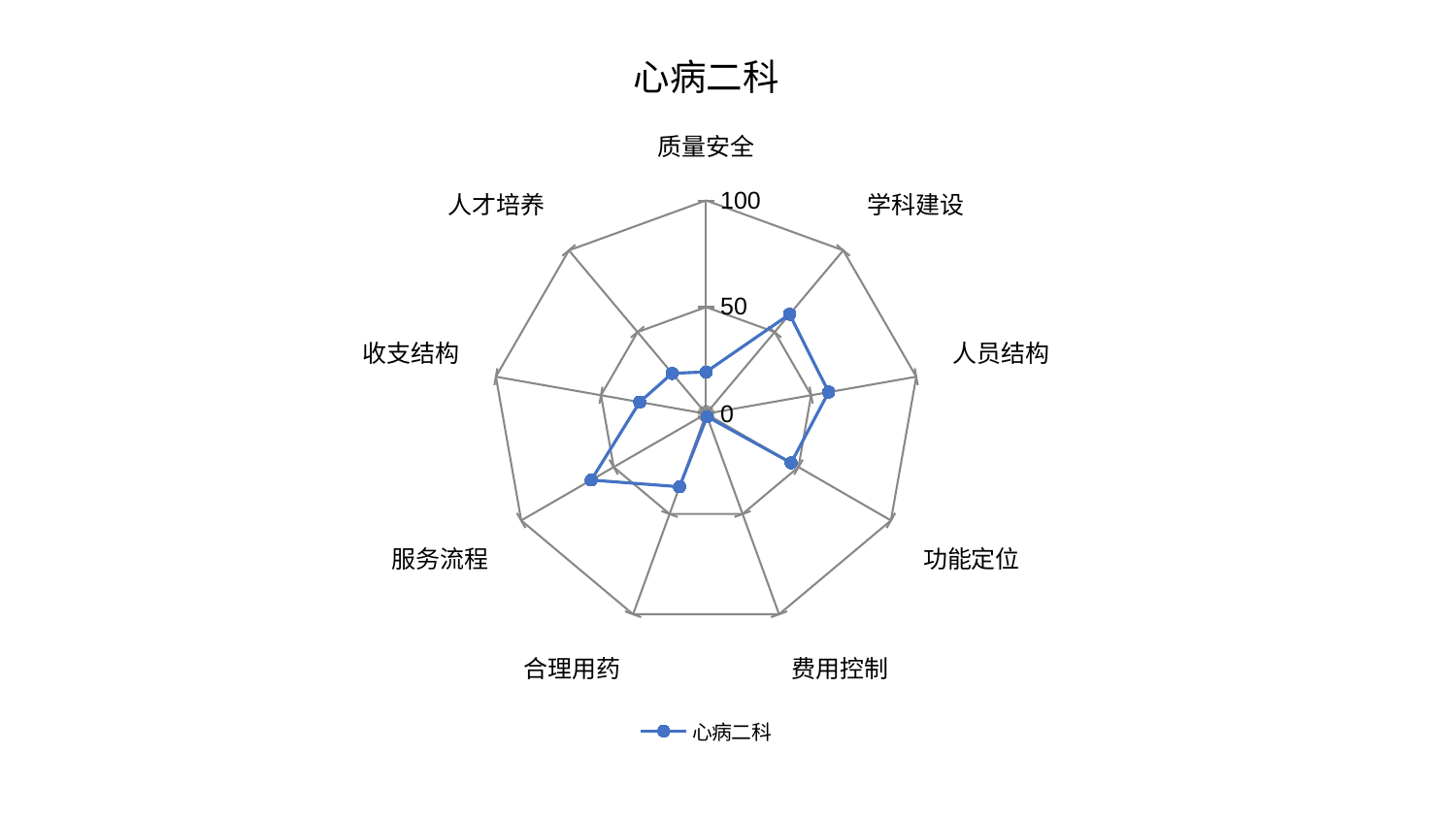

### Chart: 心病二科

| Category | 心病二科 |
|---|---|
| 质量安全 | 19.619154691943862 |
| 学科建设 | 60.90677497014662 |
| 人员结构 | 58.33588345361002 |
| 功能定位 | 46.01061021417336 |
| 费用控制 | 1.417220941412802 |
| 合理用药 | 36.422151088833786 |
| 服务流程 | 62.15294932755734 |
| 收支结构 | 31.573944520778 |
| 人才培养 | 24.741760571363386 |
127